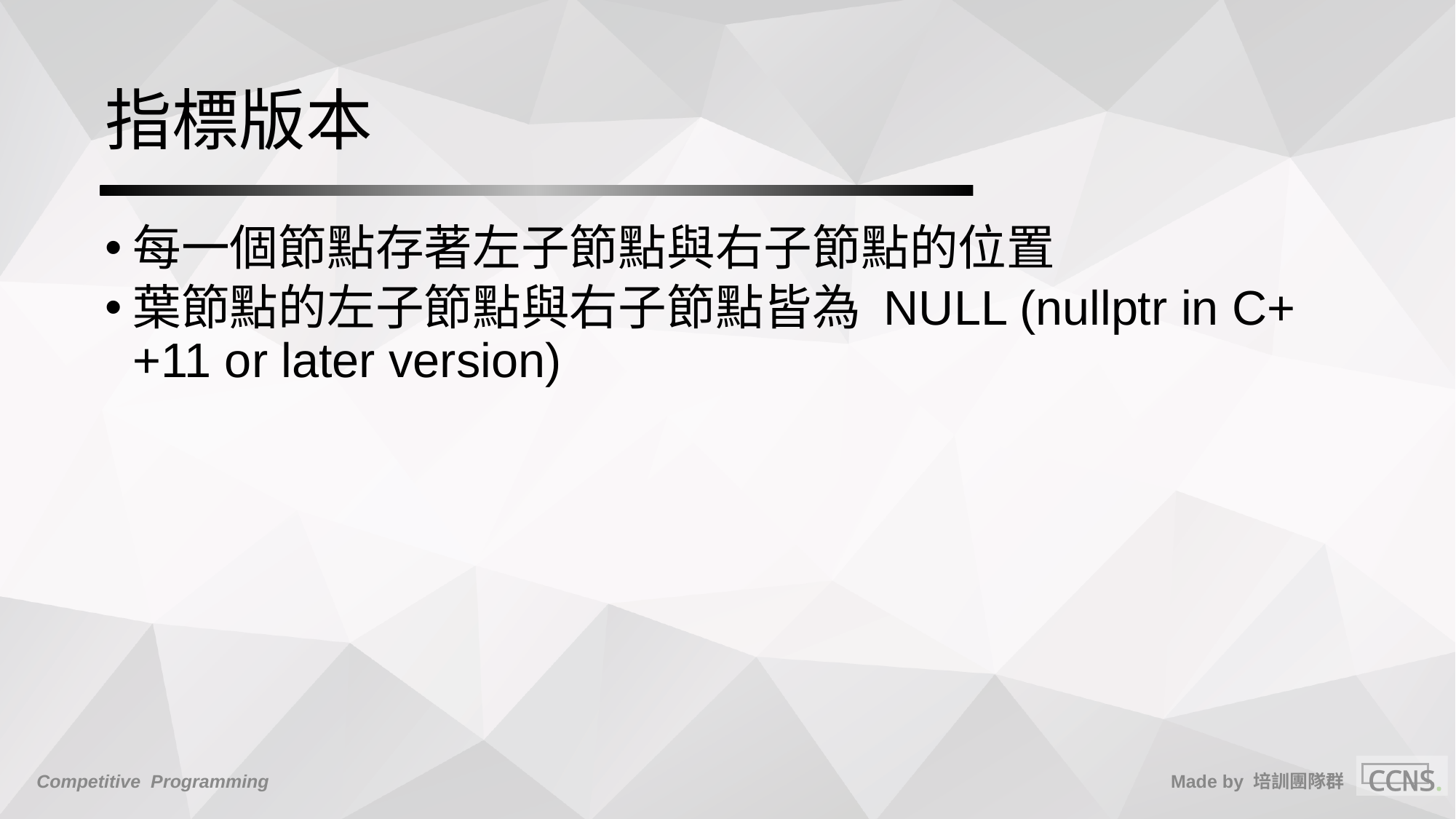

# 指標版本
每一個節點存著左子節點與右子節點的位置
葉節點的左子節點與右子節點皆為 NULL (nullptr in C++11 or later version)